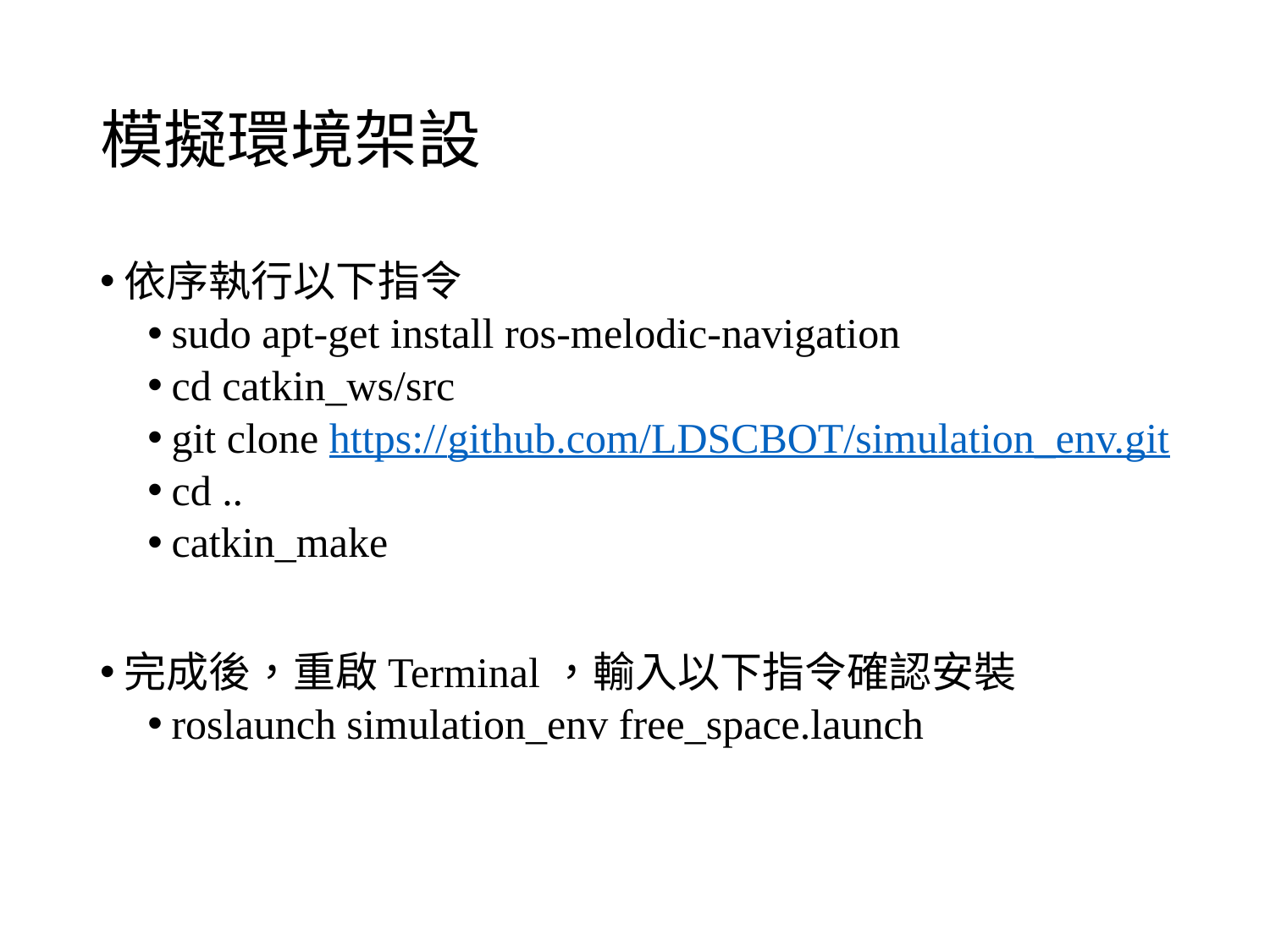

# 模擬環境架設
依序執行以下指令
sudo apt-get install ros-melodic-navigation
cd catkin_ws/src
git clone https://github.com/LDSCBOT/simulation_env.git
cd ..
catkin_make

完成後，重啟Terminal，輸入以下指令確認安裝
roslaunch simulation_env free_space.launch